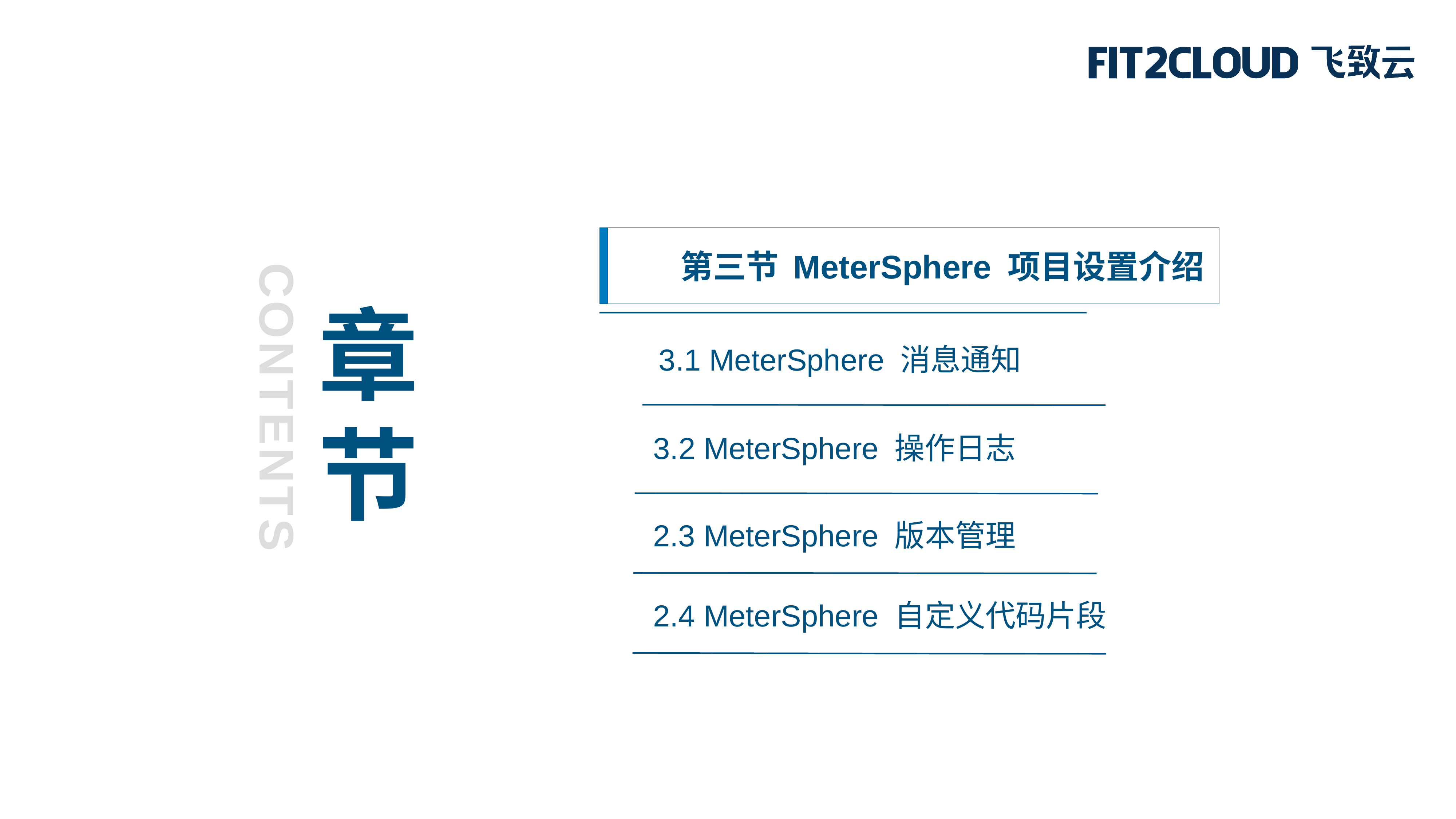

第三节 MeterSphere 项目设置介绍

章
节

3.1 MeterSphere 消息通知
CONTENTS

3.2 MeterSphere 操作日志

2.3 MeterSphere 版本管理

2.4 MeterSphere 自定义代码片段